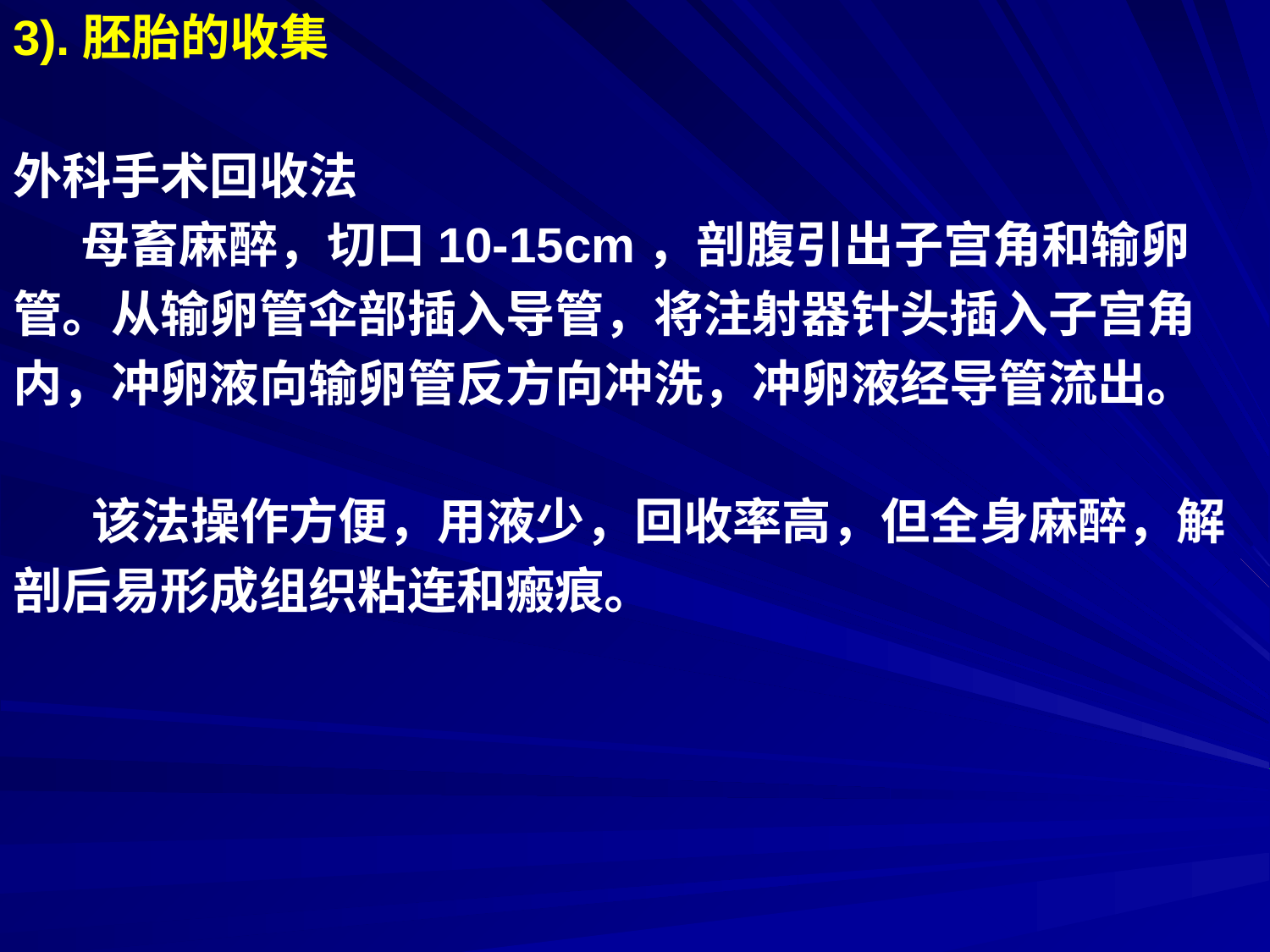

3).胚胎的收集

外科手术回收法
     母畜麻醉，切口10-15cm，剖腹引出子宫角和输卵
管。从输卵管伞部插入导管，将注射器针头插入子宫角
内，冲卵液向输卵管反方向冲洗，冲卵液经导管流出。

      该法操作方便，用液少，回收率高，但全身麻醉，解
剖后易形成组织粘连和瘢痕。